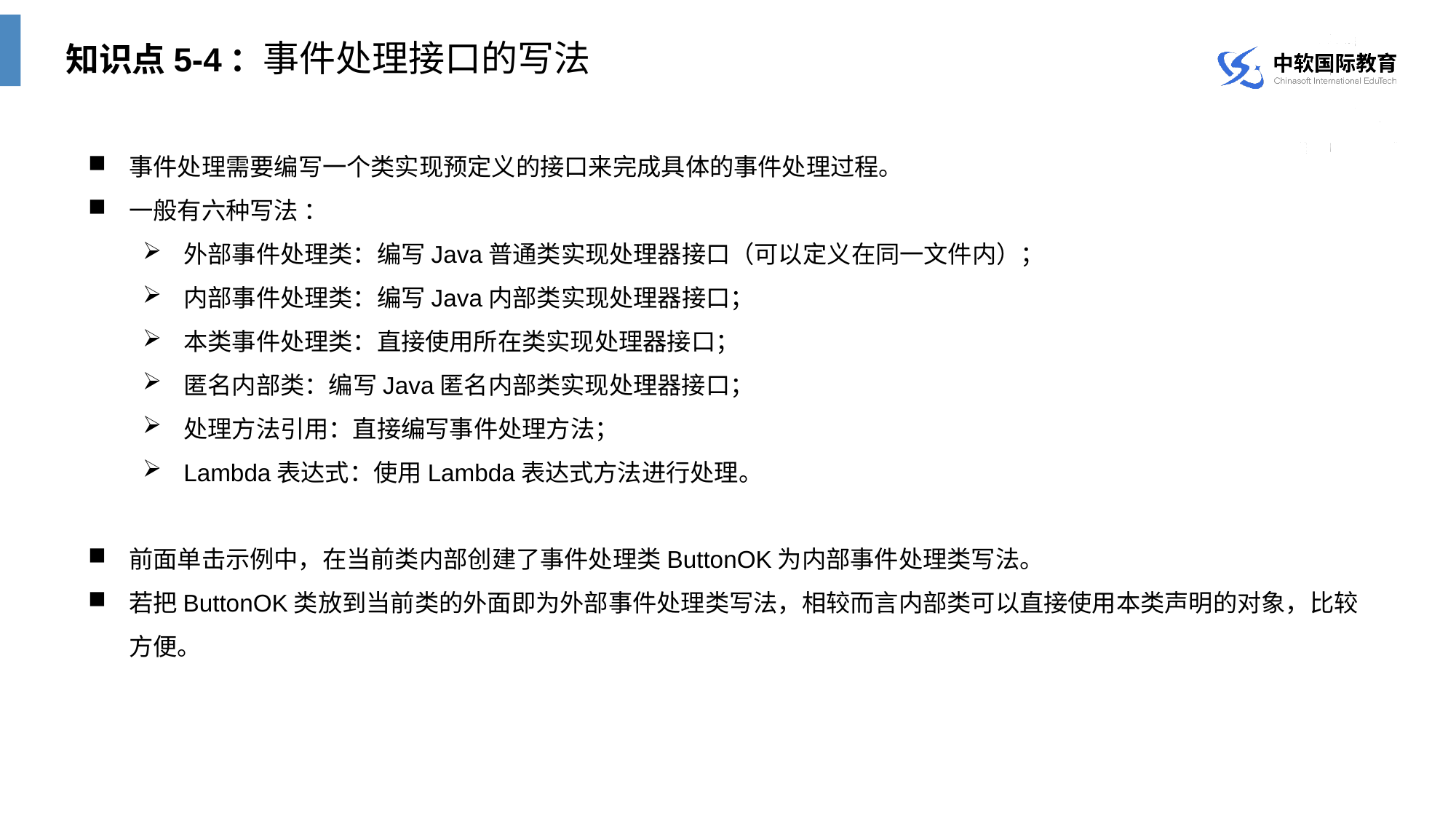

知识点5-4：事件处理接口的写法
事件处理需要编写一个类实现预定义的接口来完成具体的事件处理过程。
一般有六种写法 ：
外部事件处理类：编写Java普通类实现处理器接口（可以定义在同一文件内）；
内部事件处理类：编写Java内部类实现处理器接口；
本类事件处理类：直接使用所在类实现处理器接口；
匿名内部类：编写Java匿名内部类实现处理器接口；
处理方法引用：直接编写事件处理方法；
Lambda表达式：使用Lambda表达式方法进行处理。

前面单击示例中，在当前类内部创建了事件处理类ButtonOK为内部事件处理类写法。
若把ButtonOK类放到当前类的外面即为外部事件处理类写法，相较而言内部类可以直接使用本类声明的对象，比较方便。